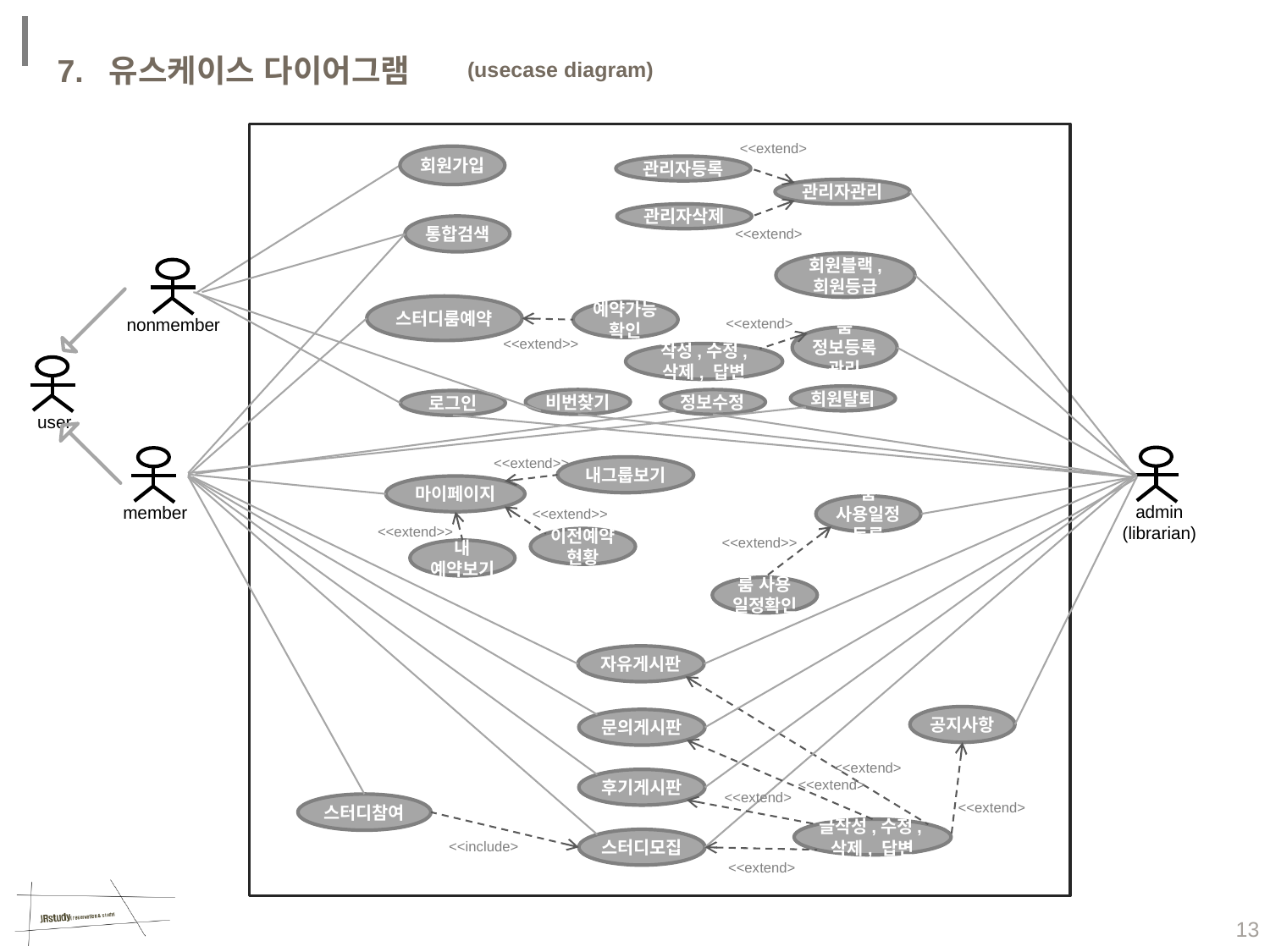

7.  유스케이스 다이어그램
(usecase diagram)

<<extend>
회원가입
관리자등록
관리자관리
관리자삭제
통합검색
<<extend>
회원블랙,
회원등급

nonmember

스터디룸예약
예약가능확인
<<extend>
룸 정보등록관리
<<extend>>
작성,수정,
삭제, 답변

user
회원탈퇴
비번찾기
정보수정
로그인

admin
(librarian)

member
<<extend>>
내그룹보기
마이페이지
룸 사용일정등록
<<extend>>
<<extend>>
이전예약현황
<<extend>>
내 예약보기
룸 사용 일정확인
자유게시판
공지사항
문의게시판
<<extend>
후기게시판
<<extend>
<<extend>
스터디참여
<<extend>
글작성,수정,삭제, 답변
스터디모집
<<include>
<<extend>
13